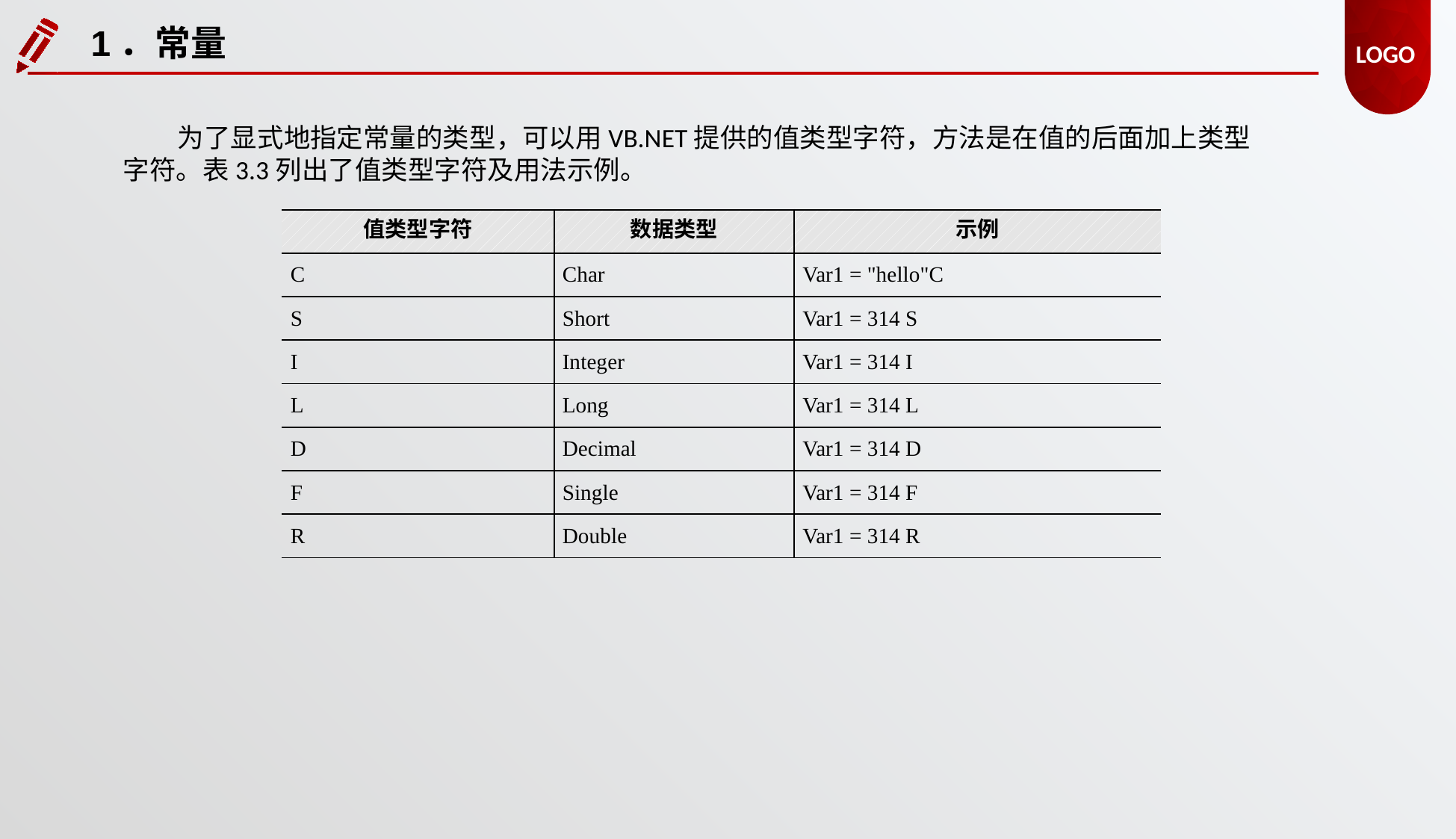

1．常量
为了显式地指定常量的类型，可以用VB.NET提供的值类型字符，方法是在值的后面加上类型字符。表3.3列出了值类型字符及用法示例。
| 值类型字符 | 数据类型 | 示例 |
| --- | --- | --- |
| C | Char | Var1 = "hello"C |
| S | Short | Var1 = 314 S |
| I | Integer | Var1 = 314 I |
| L | Long | Var1 = 314 L |
| D | Decimal | Var1 = 314 D |
| F | Single | Var1 = 314 F |
| R | Double | Var1 = 314 R |